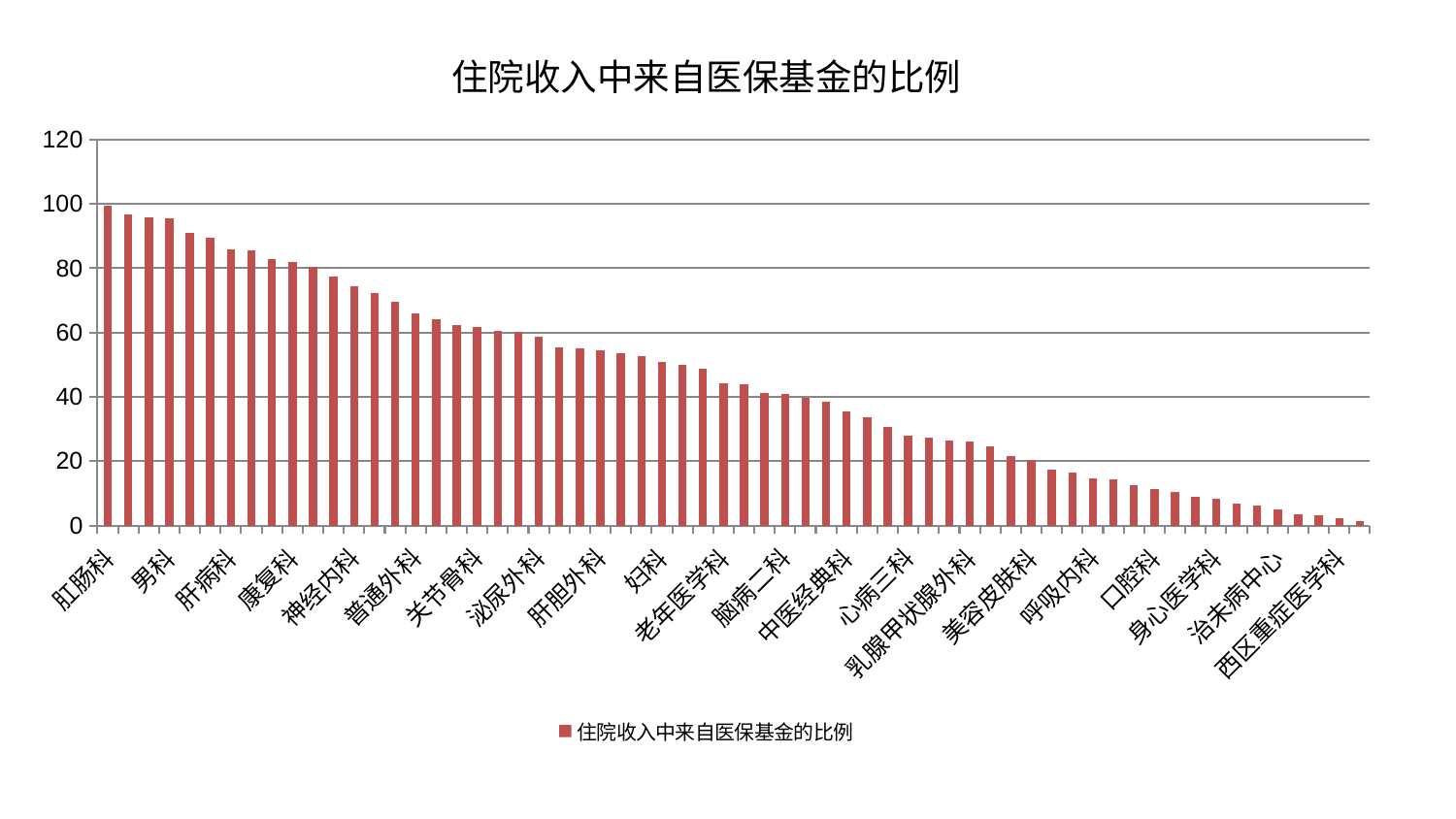

### Chart: 住院收入中来自医保基金的比例

| Category | 住院收入中来自医保基金的比例 |
|---|---|
| 肛肠科 | 99.42935093966905 |
| 内分泌科 | 96.62550305669555 |
| 风湿病科 | 95.72374456832374 |
| 男科 | 95.46008359725148 |
| 耳鼻喉科 | 91.10485065632155 |
| 推拿科 | 89.49976561111627 |
| 肝病科 | 85.84677249167834 |
| 皮肤科 | 85.493438105921 |
| 胸外科 | 82.8401045129711 |
| 康复科 | 81.82178268975338 |
| 产科 | 80.37055201907329 |
| 周围血管科 | 77.4023703947267 |
| 神经内科 | 74.40903508272791 |
| 心病一科 | 72.25278737059884 |
| 肿瘤内科 | 69.66187158767194 |
| 普通外科 | 65.82597248605701 |
| 小儿推拿科 | 64.1072564875513 |
| 妇科妇二科合并 | 62.337007543532266 |
| 关节骨科 | 61.84466685069285 |
| 妇二科 | 60.65799369099902 |
| 脑病一科 | 60.31720250585042 |
| 泌尿外科 | 58.8103986208425 |
| 运动损伤骨科 | 55.466106880509436 |
| 肾脏内科 | 54.941791531391424 |
| 肝胆外科 | 54.48936788195666 |
| 骨科 | 53.69660402487997 |
| 重症医学科 | 52.64294895498543 |
| 妇科 | 50.78108703261353 |
| 神经外科 | 49.93730786035797 |
| 医院 | 48.8778119666488 |
| 老年医学科 | 44.31896485082132 |
| 中医外治中心 | 43.95462427899608 |
| 儿科 | 41.14644383316646 |
| 脑病二科 | 40.89233420384515 |
| 肾病科 | 39.752758497267315 |
| 脾胃病科 | 38.547534730179024 |
| 中医经典科 | 35.312818061905894 |
| 显微骨科 | 33.577334720408516 |
| 小儿骨科 | 30.64476338557336 |
| 心病三科 | 27.81031159401779 |
| 血液科 | 27.460417142582337 |
| 眼科 | 26.348913686061938 |
| 乳腺甲状腺外科 | 25.953103098994347 |
| 创伤骨科 | 24.594319152621935 |
| 东区重症医学科 | 21.67543783578867 |
| 美容皮肤科 | 20.506477193995142 |
| 微创骨科 | 17.487700123569283 |
| 脊柱骨科 | 16.47153783155271 |
| 呼吸内科 | 14.58044619435286 |
| 心血管内科 | 14.328530965292252 |
| 综合内科 | 12.604946276934736 |
| 口腔科 | 11.469390586921069 |
| 东区肾病科 | 10.342904604058045 |
| 消化内科 | 9.003024850430563 |
| 身心医学科 | 8.23657984552022 |
| 脾胃科消化科合并 | 6.658539451786538 |
| 心病四科 | 6.2747064265396 |
| 治未病中心 | 4.886766177913859 |
| 针灸科 | 3.519346611853824 |
| 脑病三科 | 3.3034301603347194 |
| 西区重症医学科 | 2.2648798460010555 |
| 心病二科 | 1.2398166751161233 |
114